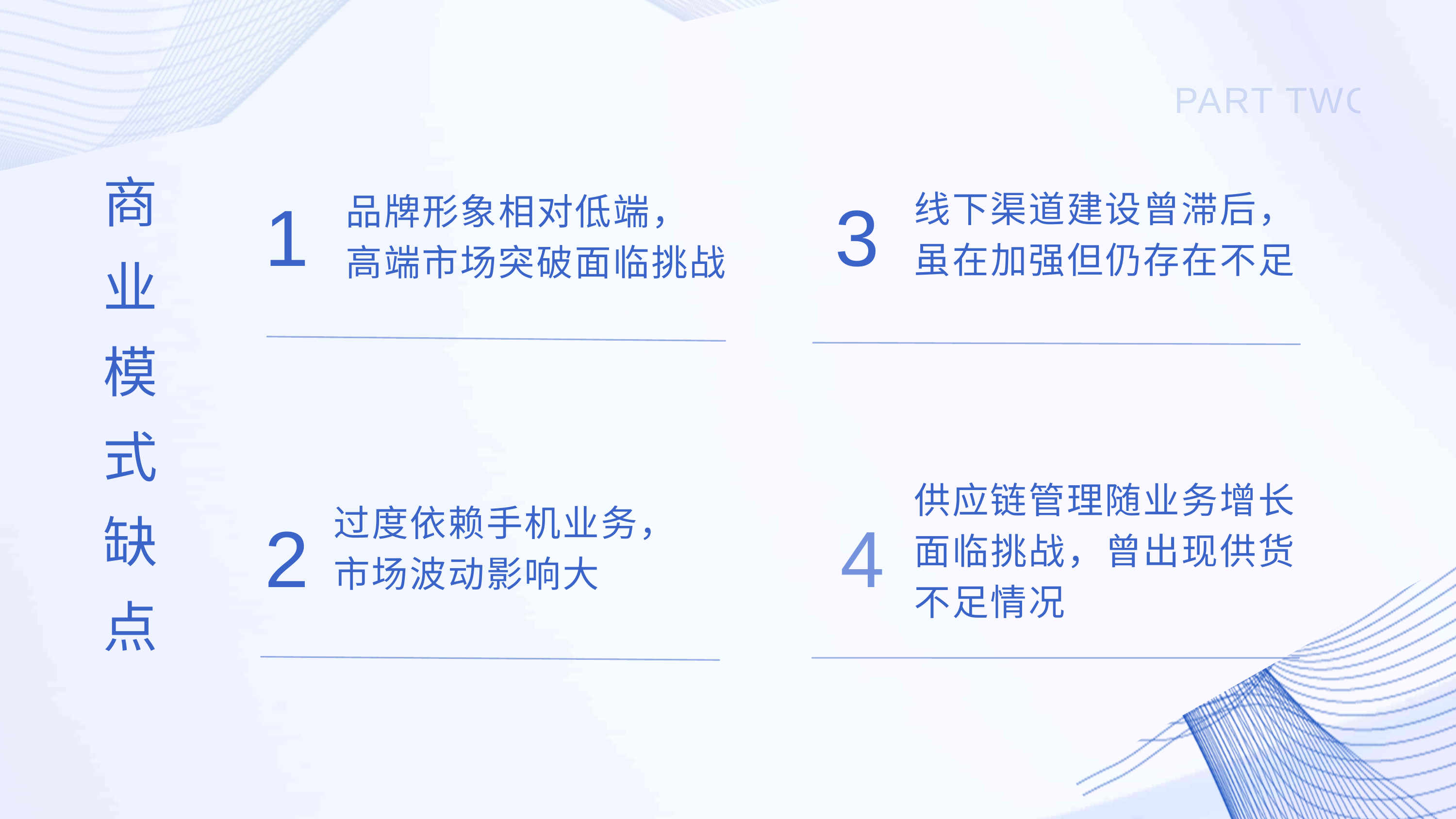

PART TWO
商业模式缺点
3
1
线下渠道建设曾滞后，
虽在加强但仍存在不足
品牌形象相对低端，
高端市场突破面临挑战

供应链管理随业务增长面临挑战，曾出现供货不足情况
2
4
过度依赖手机业务，
市场波动影响大